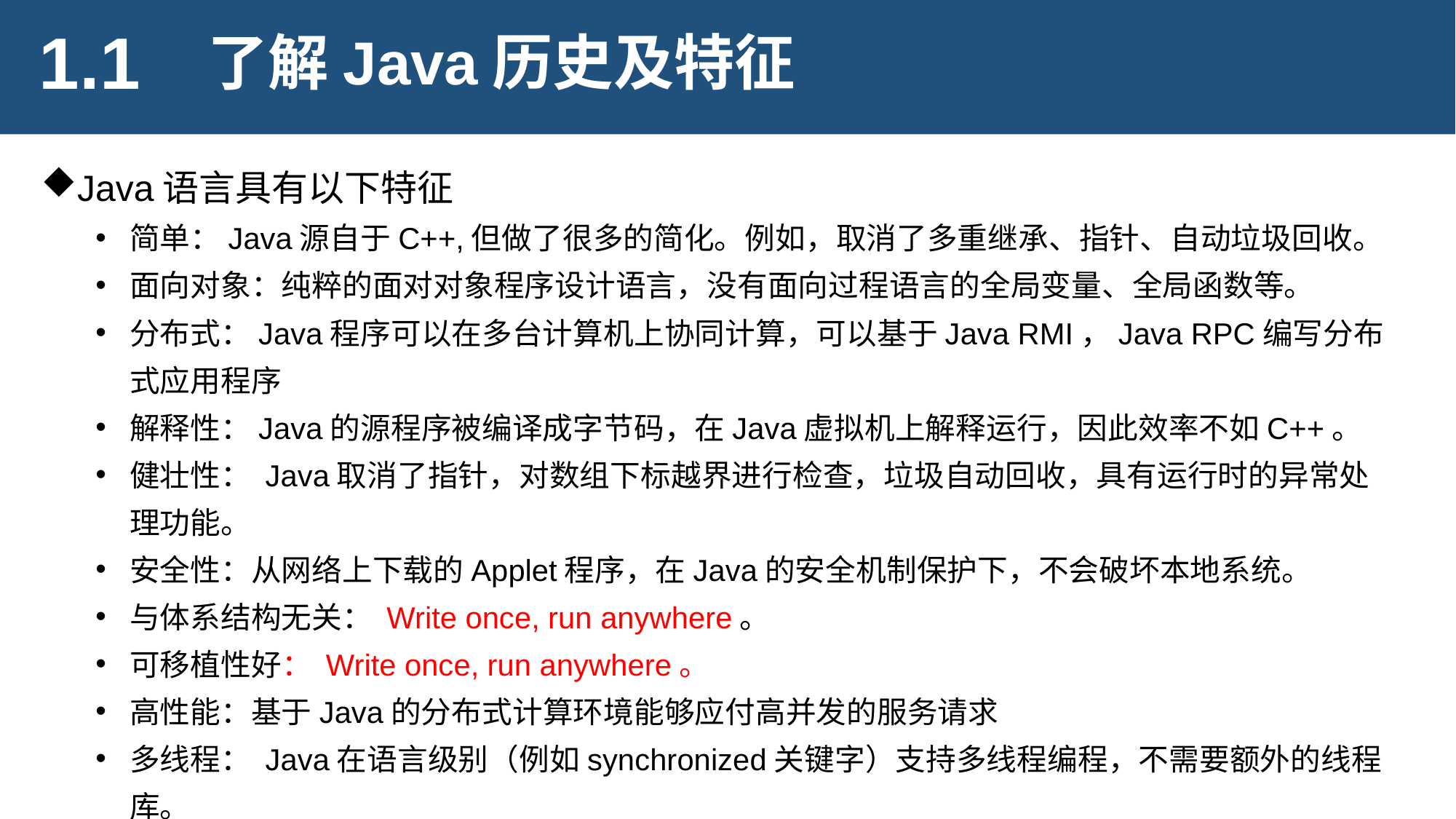

1.1
了解Java历史及特征
Java语言具有以下特征
简单：Java源自于C++,但做了很多的简化。例如，取消了多重继承、指针、自动垃圾回收。
面向对象：纯粹的面对对象程序设计语言，没有面向过程语言的全局变量、全局函数等。
分布式：Java程序可以在多台计算机上协同计算，可以基于Java RMI，Java RPC编写分布式应用程序
解释性：Java的源程序被编译成字节码，在Java虚拟机上解释运行，因此效率不如C++。
健壮性： Java取消了指针，对数组下标越界进行检查，垃圾自动回收，具有运行时的异常处理功能。
安全性：从网络上下载的Applet程序，在Java的安全机制保护下，不会破坏本地系统。
与体系结构无关： Write once, run anywhere。
可移植性好： Write once, run anywhere。
高性能：基于Java的分布式计算环境能够应付高并发的服务请求
多线程： Java在语言级别（例如synchronized关键字）支持多线程编程，不需要额外的线程库。